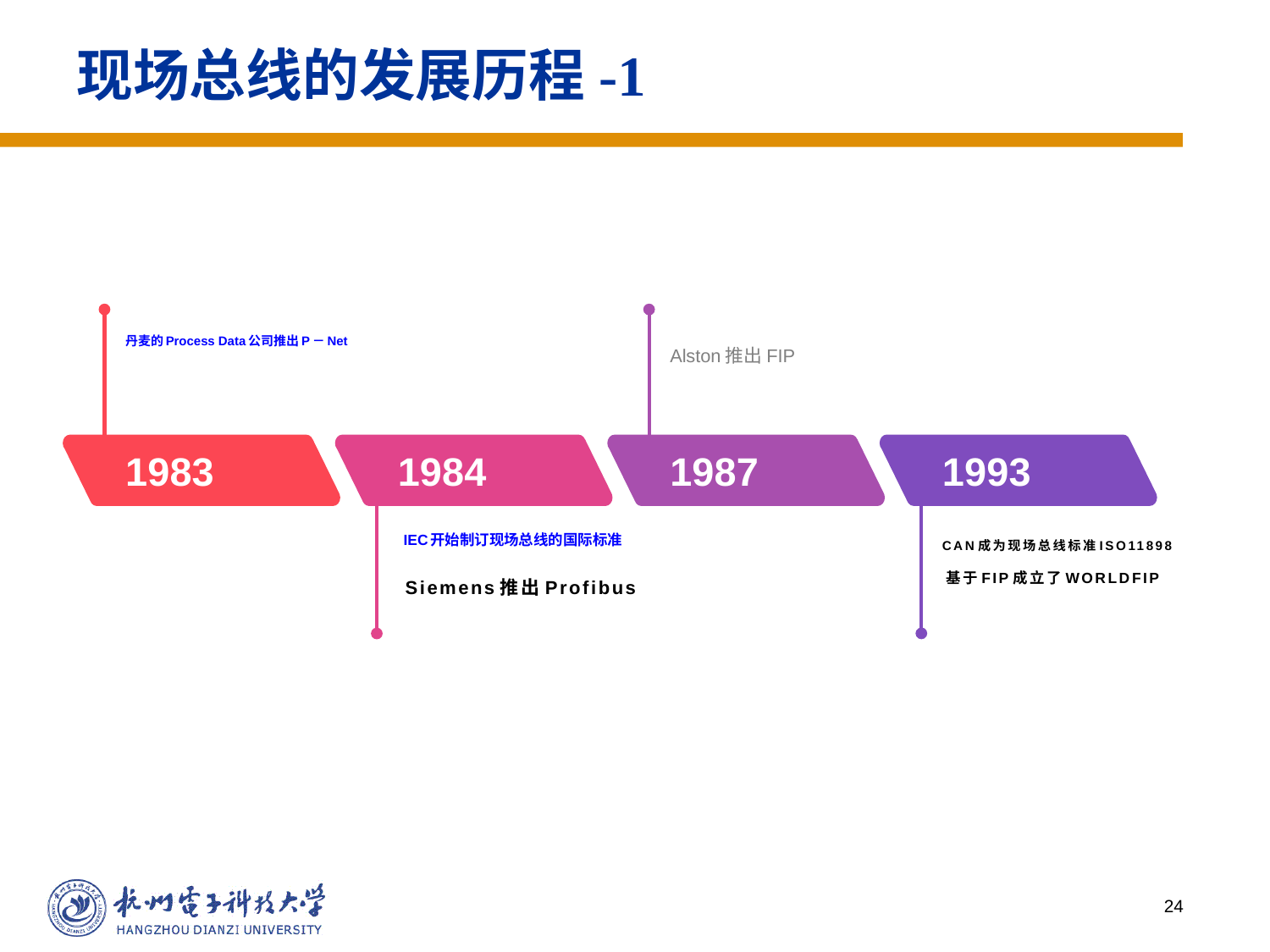

现场总线的发展历程-1

丹麦的Process Data公司推出P－Net
Alston推出FIP

1993
1983
1984
1987
IEC开始制订现场总线的国际标准
CAN成为现场总线标准ISO11898
基于FIP成立了WORLDFIP
Siemens推出Profibus